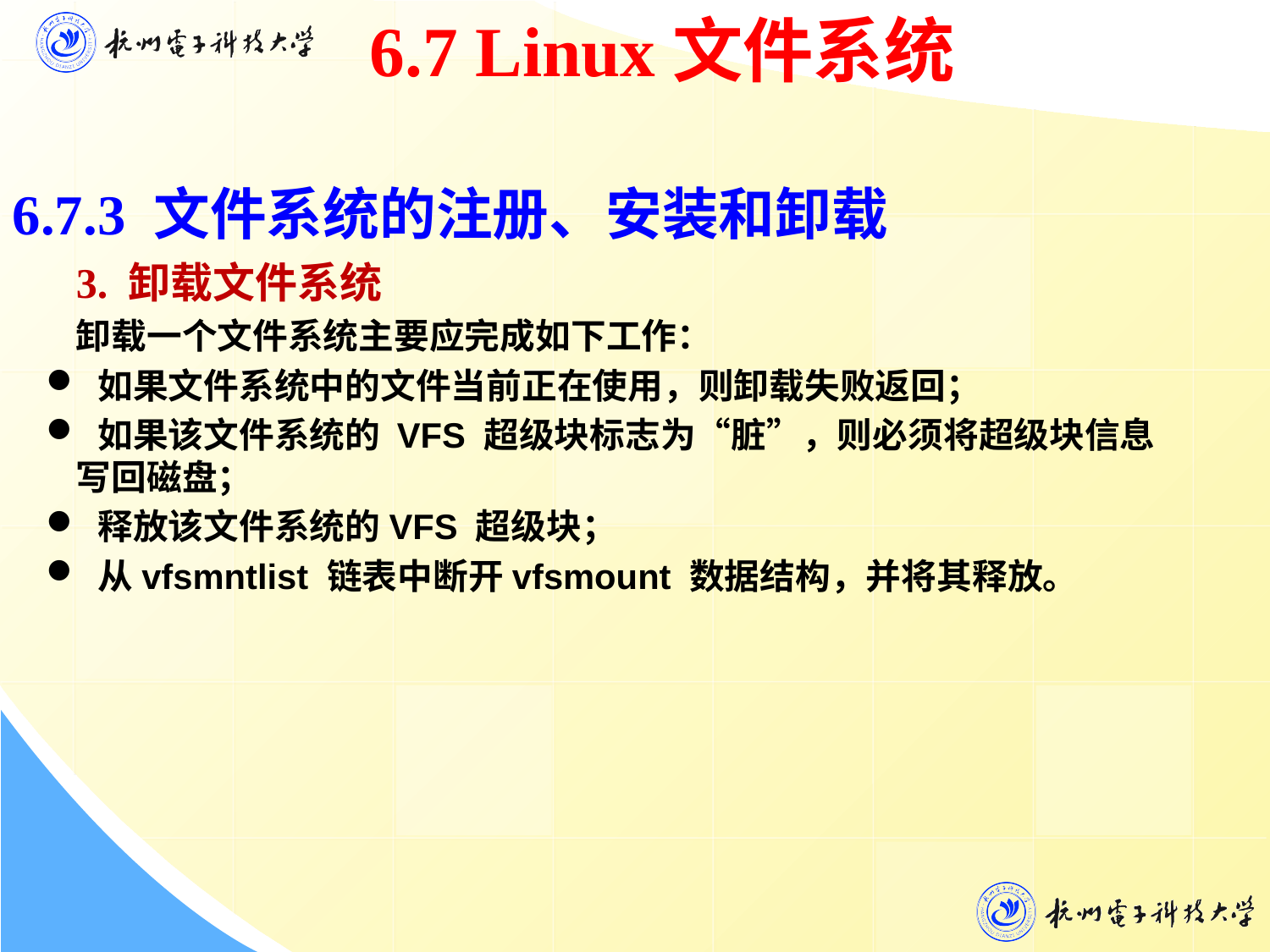

6.7 Linux文件系统
6.7.3 文件系统的注册、安装和卸载
      3. 卸载文件系统
卸载一个文件系统主要应完成如下工作：
 如果文件系统中的文件当前正在使用，则卸载失败返回；
 如果该文件系统的 VFS 超级块标志为“脏”，则必须将超级块信息写回磁盘；
 释放该文件系统的VFS 超级块；
 从vfsmntlist 链表中断开vfsmount 数据结构，并将其释放。